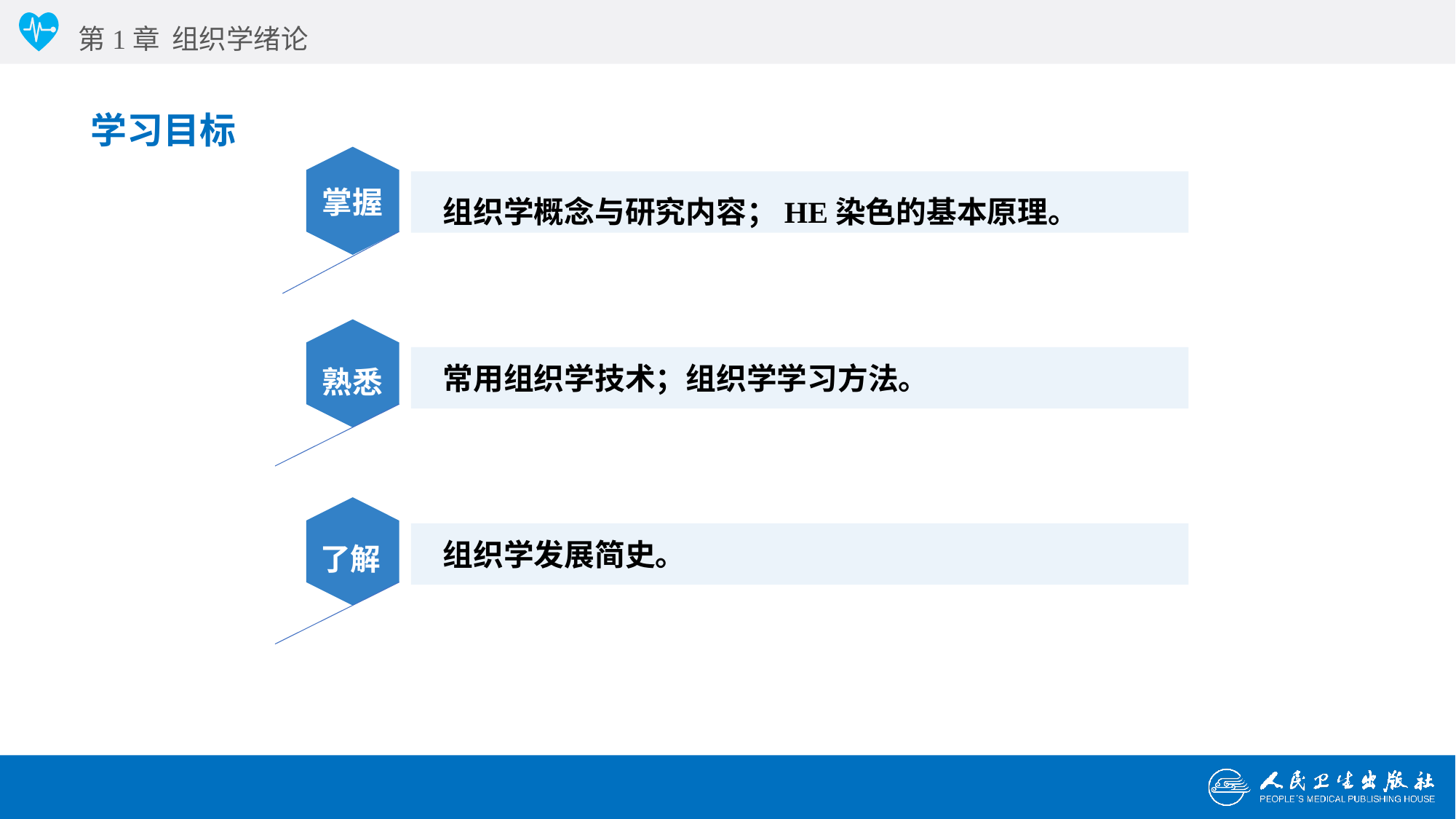

第1章  组织学绪论
学习目标

掌握
  组织学概念与研究内容；HE染色的基本原理。

熟悉
  常用组织学技术；组织学学习方法。

了解
  组织学发展简史。